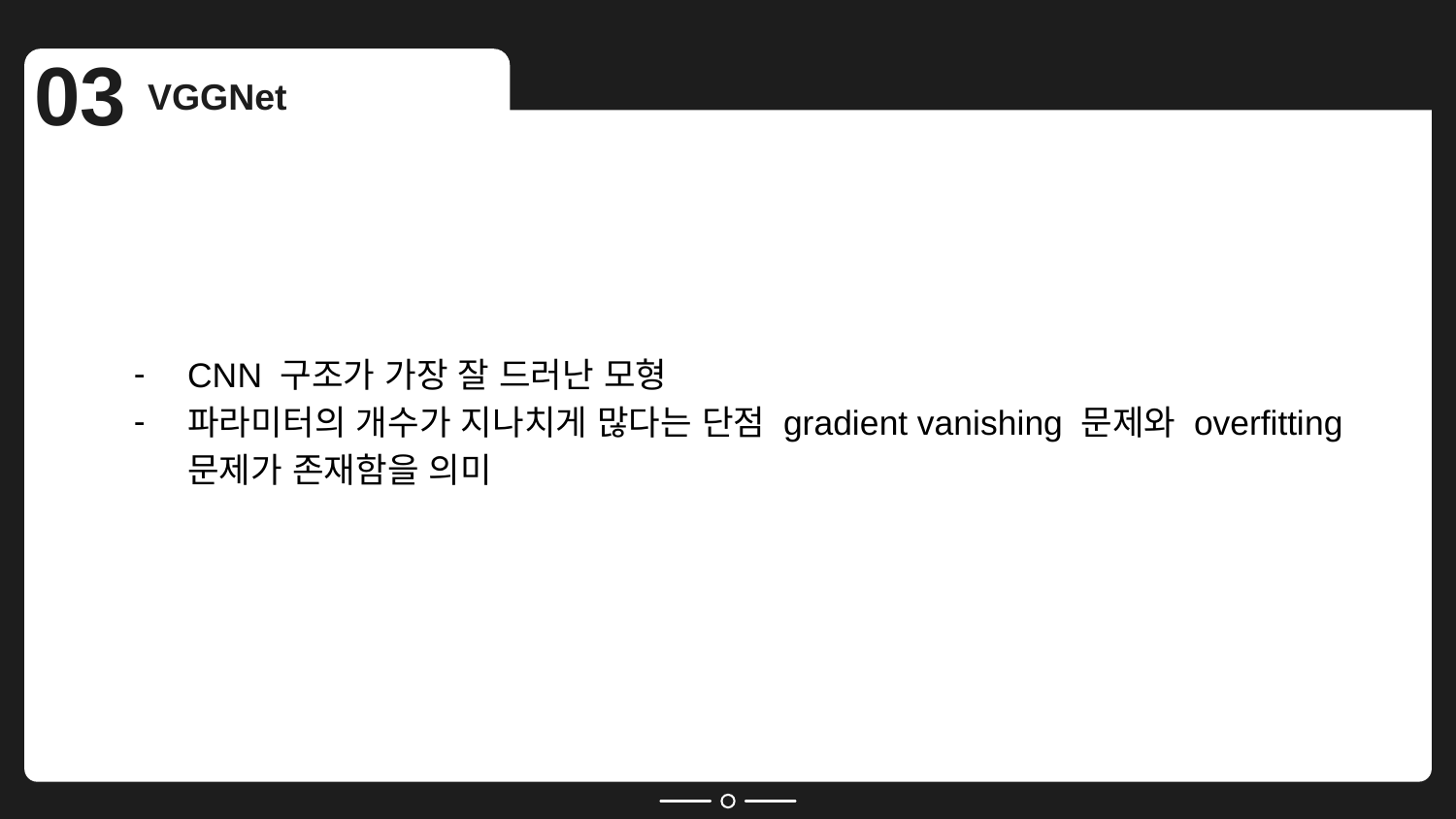

03
VGGNet
CNN 구조가 가장 잘 드러난 모형
파라미터의 개수가 지나치게 많다는 단점 gradient vanishing 문제와 overfitting문제가 존재함을 의미